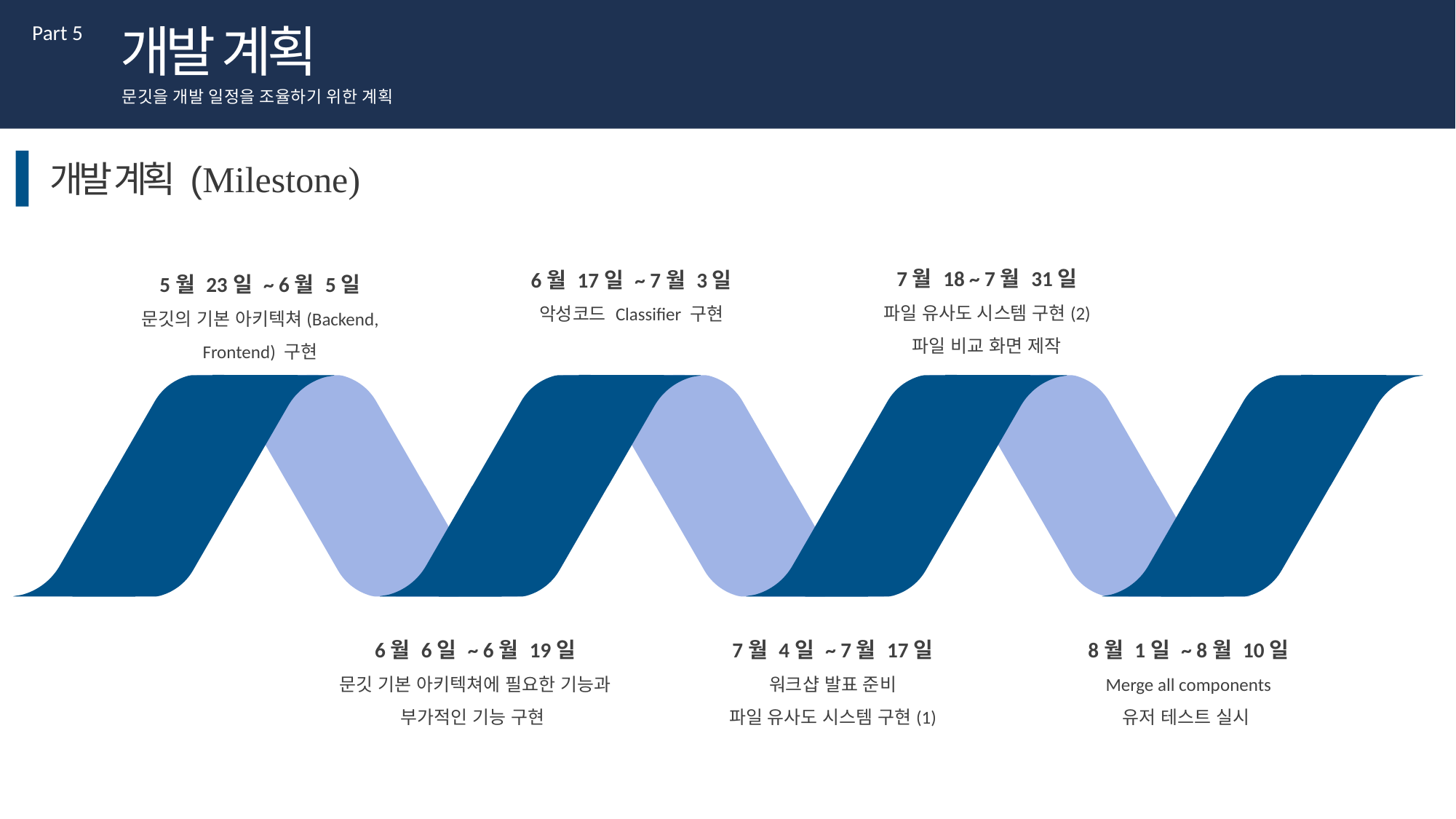

개발 계획
Part 5
문깃을 개발 일정을 조율하기 위한 계획

개발 계획 (Milestone)
7월 18 ~ 7월 31일
파일 유사도 시스템 구현(2)
파일 비교 화면 제작
6월 17일 ~ 7월 3일
악성코드 Classifier 구현
5월 23일 ~ 6월 5일
문깃의 기본 아키텍쳐(Backend, Frontend) 구현

7월 4일 ~ 7월 17일
워크샵 발표 준비
파일 유사도 시스템 구현(1)
8월 1일 ~ 8월 10일
Merge all components
유저 테스트 실시
6월 6일 ~ 6월 19일
문깃 기본 아키텍쳐에 필요한 기능과 부가적인 기능 구현